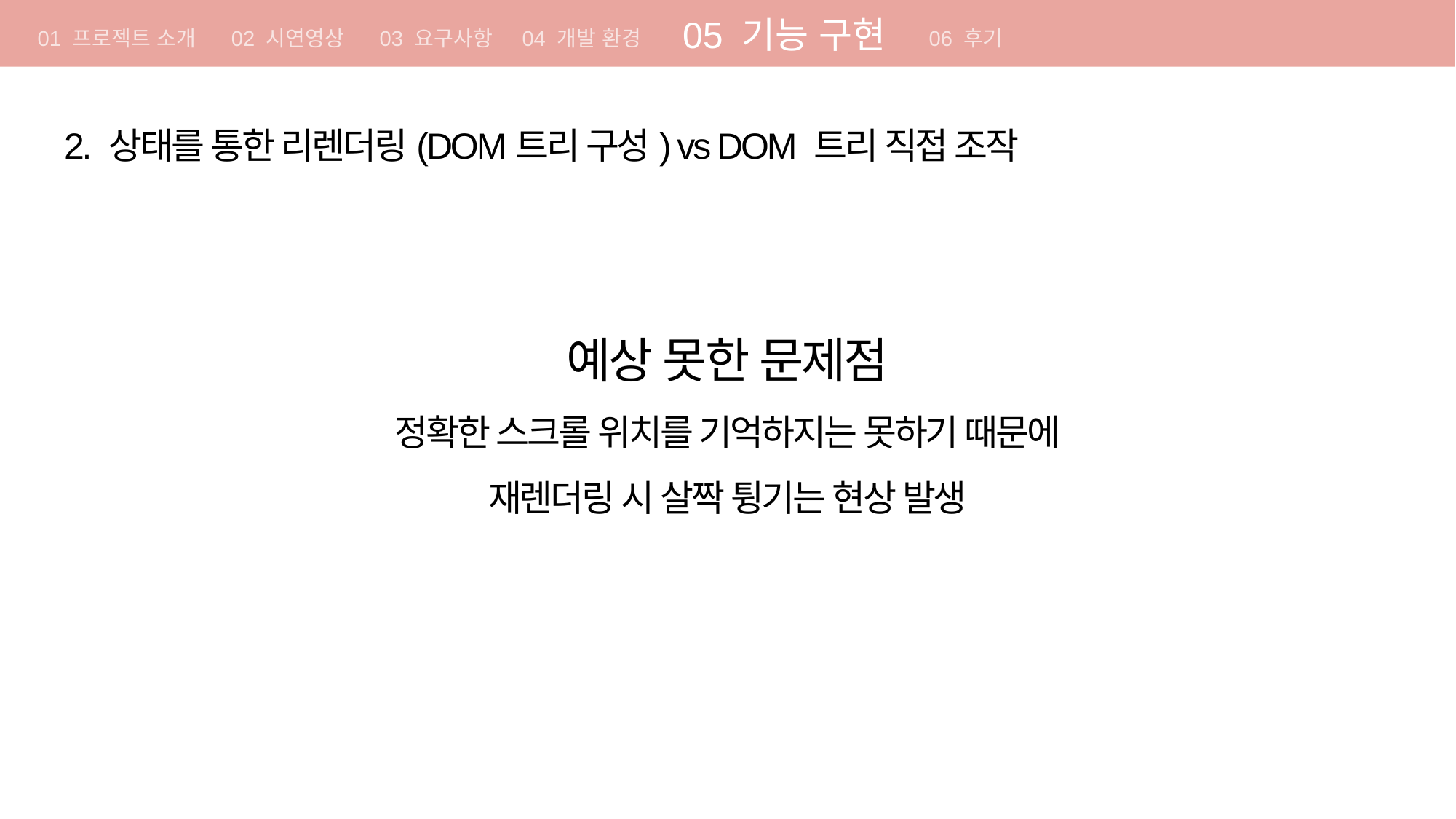

01 기획의도
01 기획의도
05 기능 구현
개발 방법론       컨벤션 원칙       요구사항       구현 방법       일정
01 프로젝트 소개     02 시연영상     03 요구사항    04 개발 환경
06 후기
04 요구사항
구현 방법     일정
기획 의도     개발 방법론      컨벤션 원칙
2. 상태를 통한 리렌더링(DOM트리 구성) vs DOM 트리 직접 조작
예상 못한 문제점
정확한 스크롤 위치를 기억하지는 못하기 때문에
재렌더링 시 살짝 튕기는 현상 발생